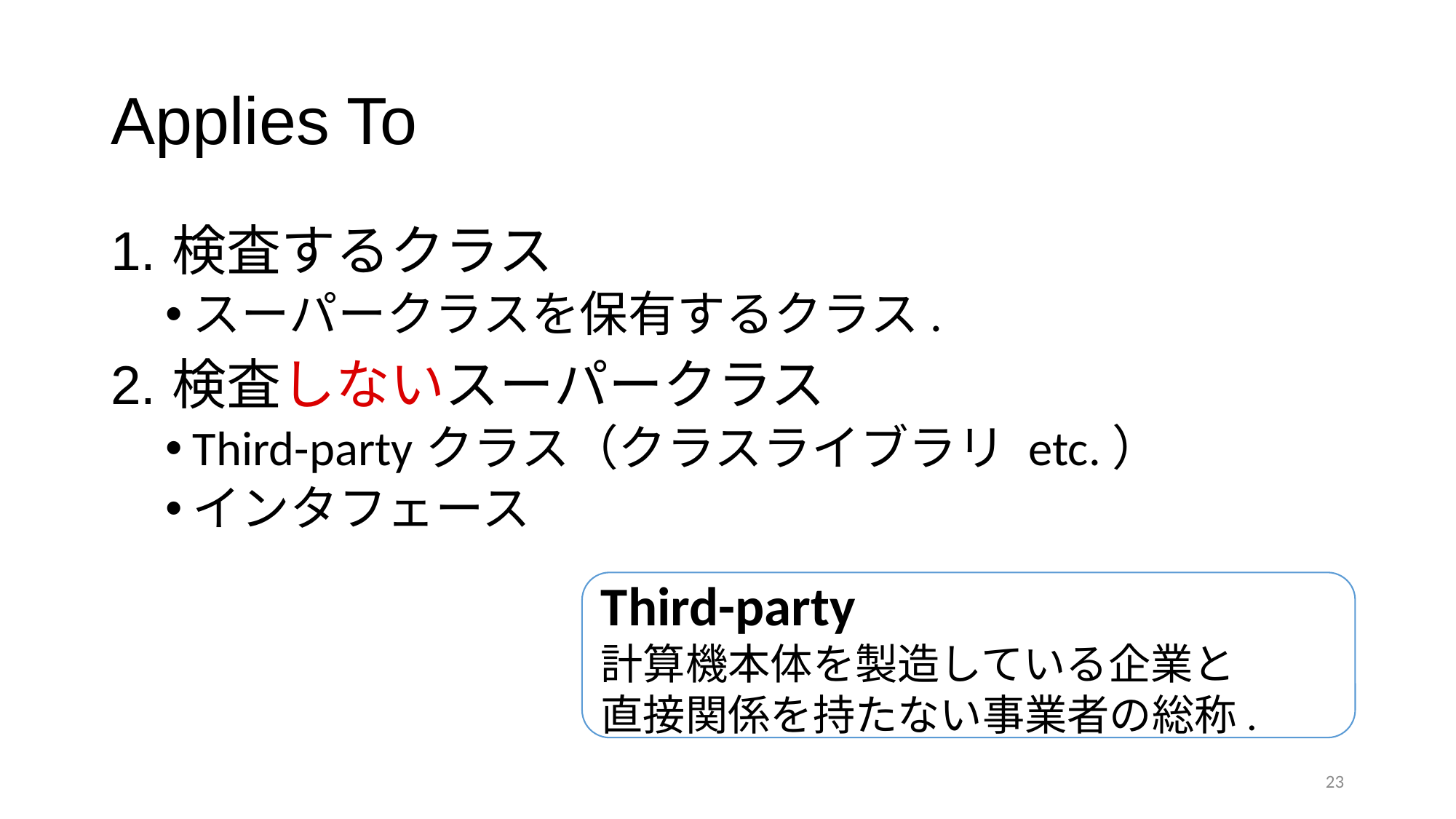

# Applies To
検査するクラス
スーパークラスを保有するクラス.
検査しないスーパークラス
Third-partyクラス（クラスライブラリ etc.）
インタフェース
Third-party
計算機本体を製造している企業と
直接関係を持たない事業者の総称.
23